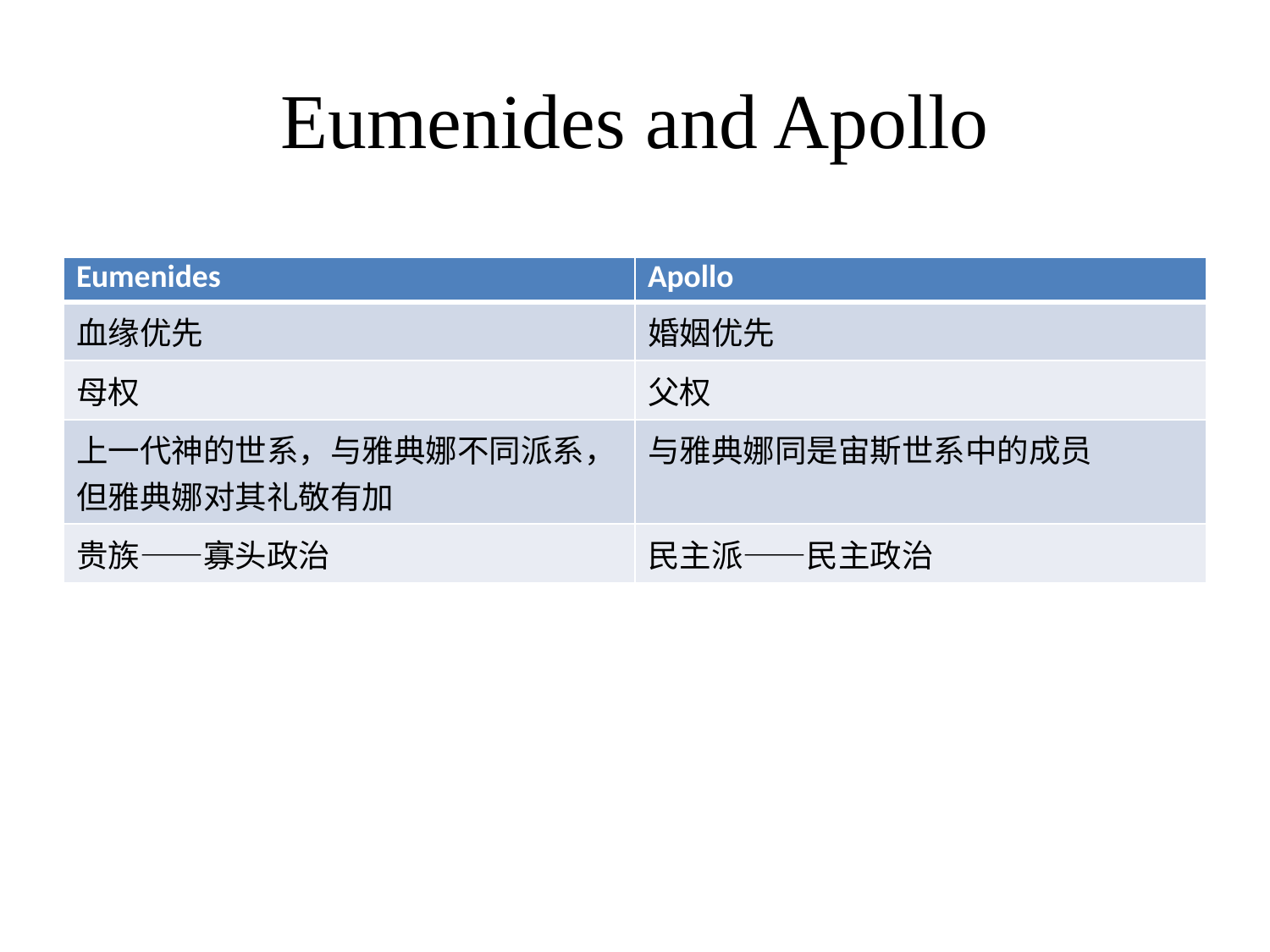

# Eumenides and Apollo
| Eumenides | Apollo |
| --- | --- |
| 血缘优先 | 婚姻优先 |
| 母权 | 父权 |
| 上一代神的世系，与雅典娜不同派系，但雅典娜对其礼敬有加 | 与雅典娜同是宙斯世系中的成员 |
| 贵族——寡头政治 | 民主派——民主政治 |